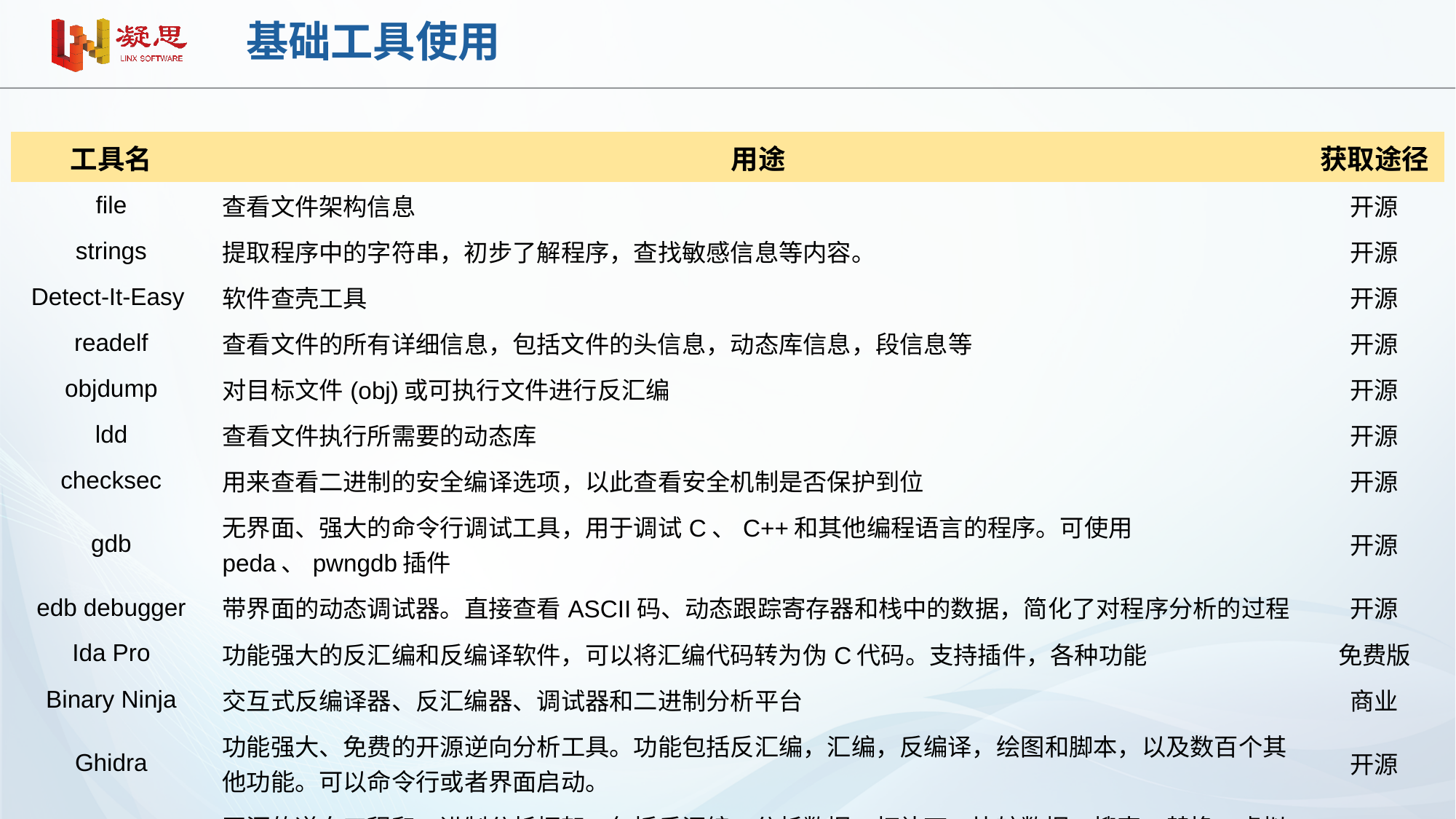

# 基础工具使用
| 工具名 | 用途 | 获取途径 |
| --- | --- | --- |
| file | 查看文件架构信息 | 开源 |
| strings | 提取程序中的字符串，初步了解程序，查找敏感信息等内容。 | 开源 |
| Detect-It-Easy | 软件查壳工具 | 开源 |
| readelf | 查看文件的所有详细信息，包括文件的头信息，动态库信息，段信息等 | 开源 |
| objdump | 对目标文件(obj)或可执行文件进行反汇编 | 开源 |
| ldd | 查看文件执行所需要的动态库 | 开源 |
| checksec | 用来查看二进制的安全编译选项，以此查看安全机制是否保护到位 | 开源 |
| gdb | 无界面、强大的命令行调试工具，用于调试C、C++和其他编程语言的程序。可使用peda、pwngdb插件 | 开源 |
| edb debugger | 带界面的动态调试器。直接查看ASCII码、动态跟踪寄存器和栈中的数据，简化了对程序分析的过程 | 开源 |
| Ida Pro | 功能强大的反汇编和反编译软件，可以将汇编代码转为伪C代码。支持插件，各种功能 | 免费版 |
| Binary Ninja | 交互式反编译器、反汇编器、调试器和二进制分析平台 | 商业 |
| Ghidra | 功能强大、免费的开源逆向分析工具。功能包括反汇编，汇编，反编译，绘图和脚本，以及数百个其他功能。可以命令行或者界面启动。 | 开源 |
| radare | 开源的逆向工程和二进制分析框架，包括反汇编、分析数据、打补丁、比较数据、搜索、替换、虚拟化等等，同时具备超强的脚本加载能力 | 开源 |